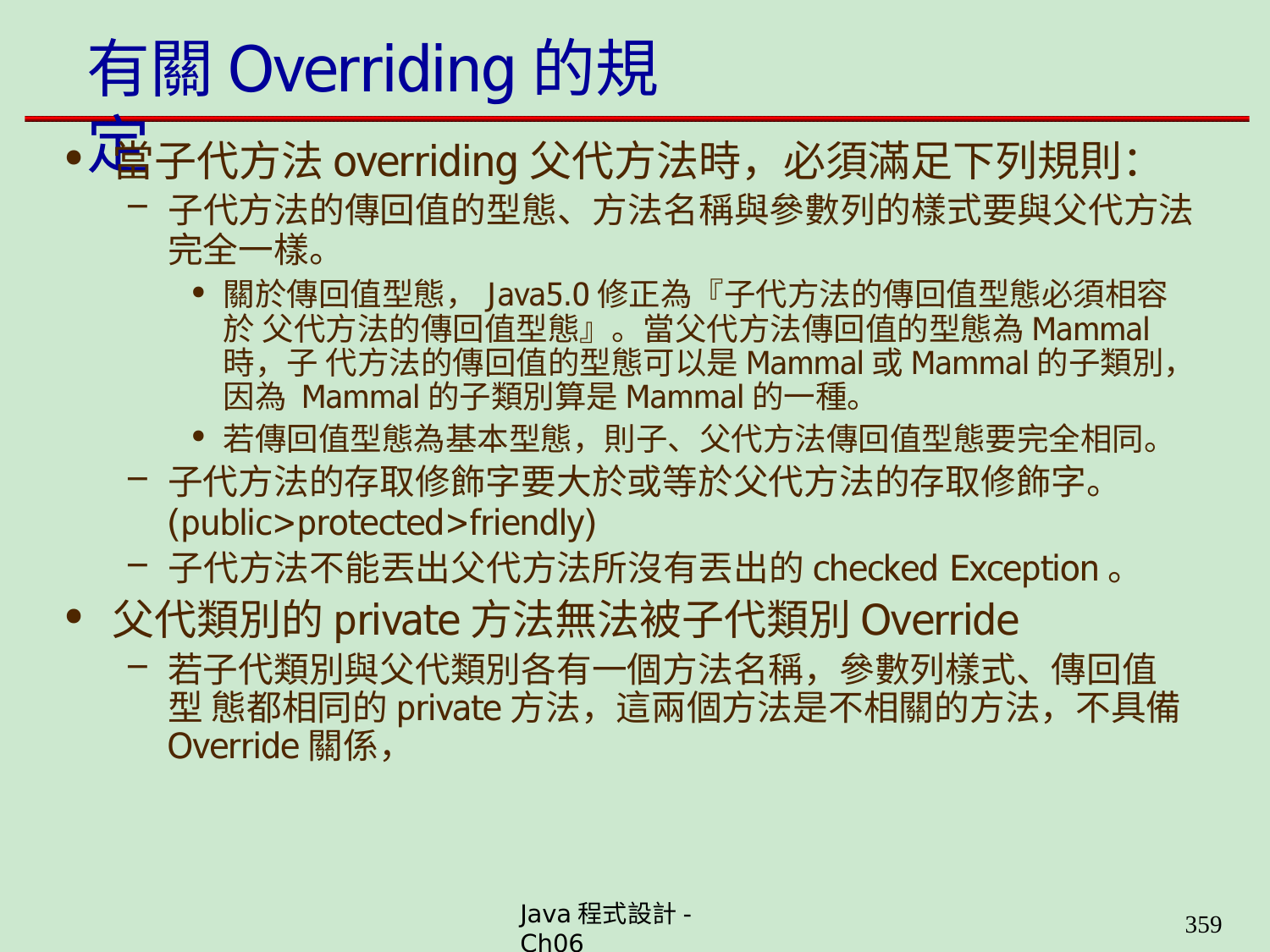

# 有關Overriding的規定
當子代方法overriding父代方法時，必須滿足下列規則：
子代方法的傳回值的型態、方法名稱與參數列的樣式要與父代方法
完全一樣。
關於傳回值型態，Java5.0修正為『子代方法的傳回值型態必須相容於 父代方法的傳回值型態』。當父代方法傳回值的型態為Mammal時，子 代方法的傳回值的型態可以是Mammal或Mammal的子類別，因為 Mammal的子類別算是Mammal的一種。
若傳回值型態為基本型態，則子、父代方法傳回值型態要完全相同。
子代方法的存取修飾字要大於或等於父代方法的存取修飾字。
(public>protected>friendly)
子代方法不能丟出父代方法所沒有丟出的checked Exception。
父代類別的private方法無法被子代類別Override
若子代類別與父代類別各有一個方法名稱，參數列樣式、傳回值型 態都相同的private方法，這兩個方法是不相關的方法，不具備 Override關係，
Java程式設計-Ch06
359